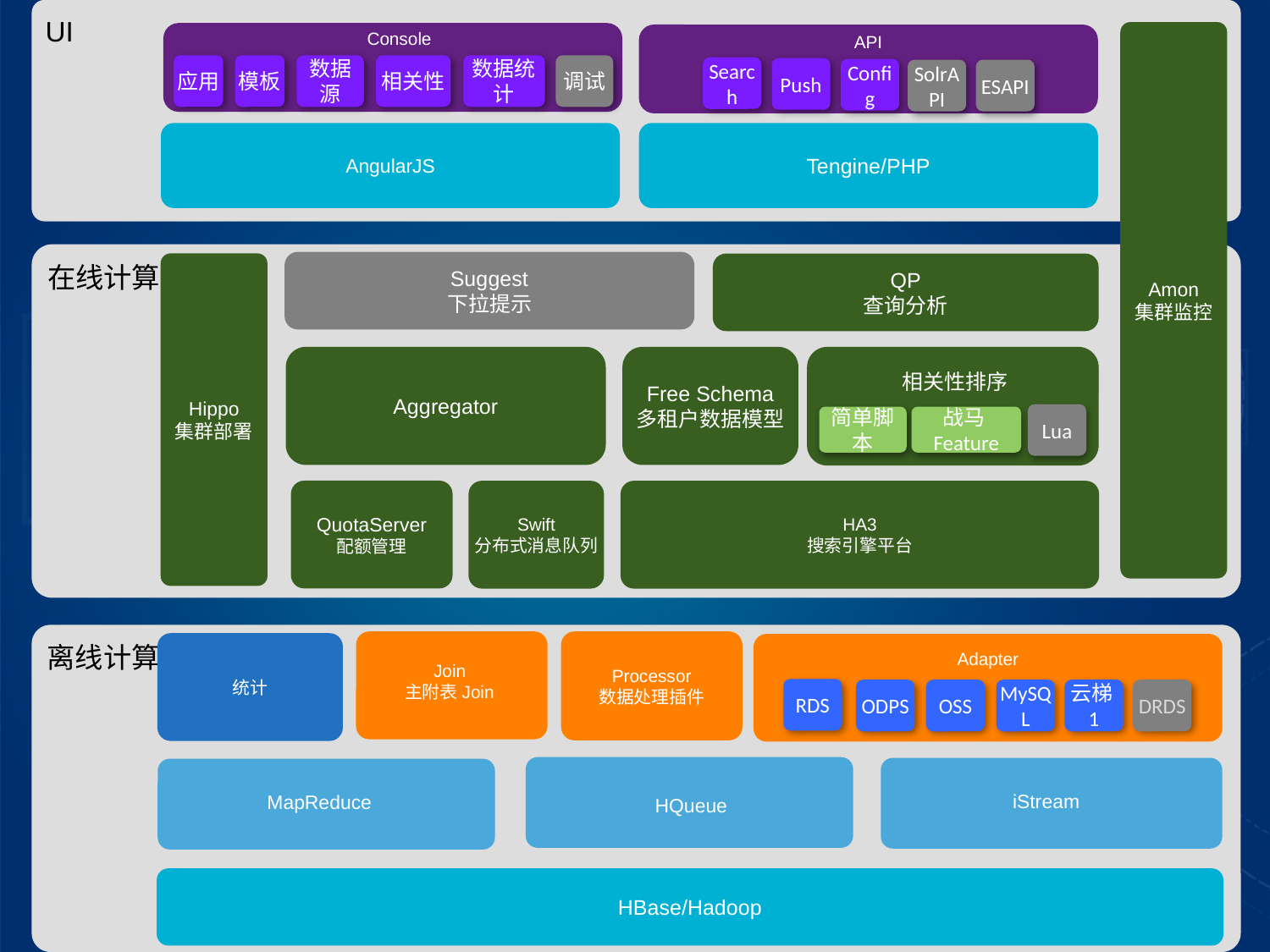

UI

Amon
集群监控

Console
API
应用
模板
数据源
相关性
数据统计
调试
Search
Push
Config
SolrAPI
ESAPI

Tengine/PHP

AngularJS
在线计算

Suggest
下拉提示

Hippo
集群部署

QP
查询分析

Aggregator

相关性排序

Free Schema
多租户数据模型
Lua
简单脚本
战马Feature

QuotaServer
配额管理

Swift
分布式消息队列

HA3
搜索引擎平台
离线计算

Join
主附表Join

Processor
数据处理插件

统计

Adapter
RDS
ODPS
OSS
MySQL
云梯1
DRDS

iStream
MapReduce
HQueue

HBase/Hadoop